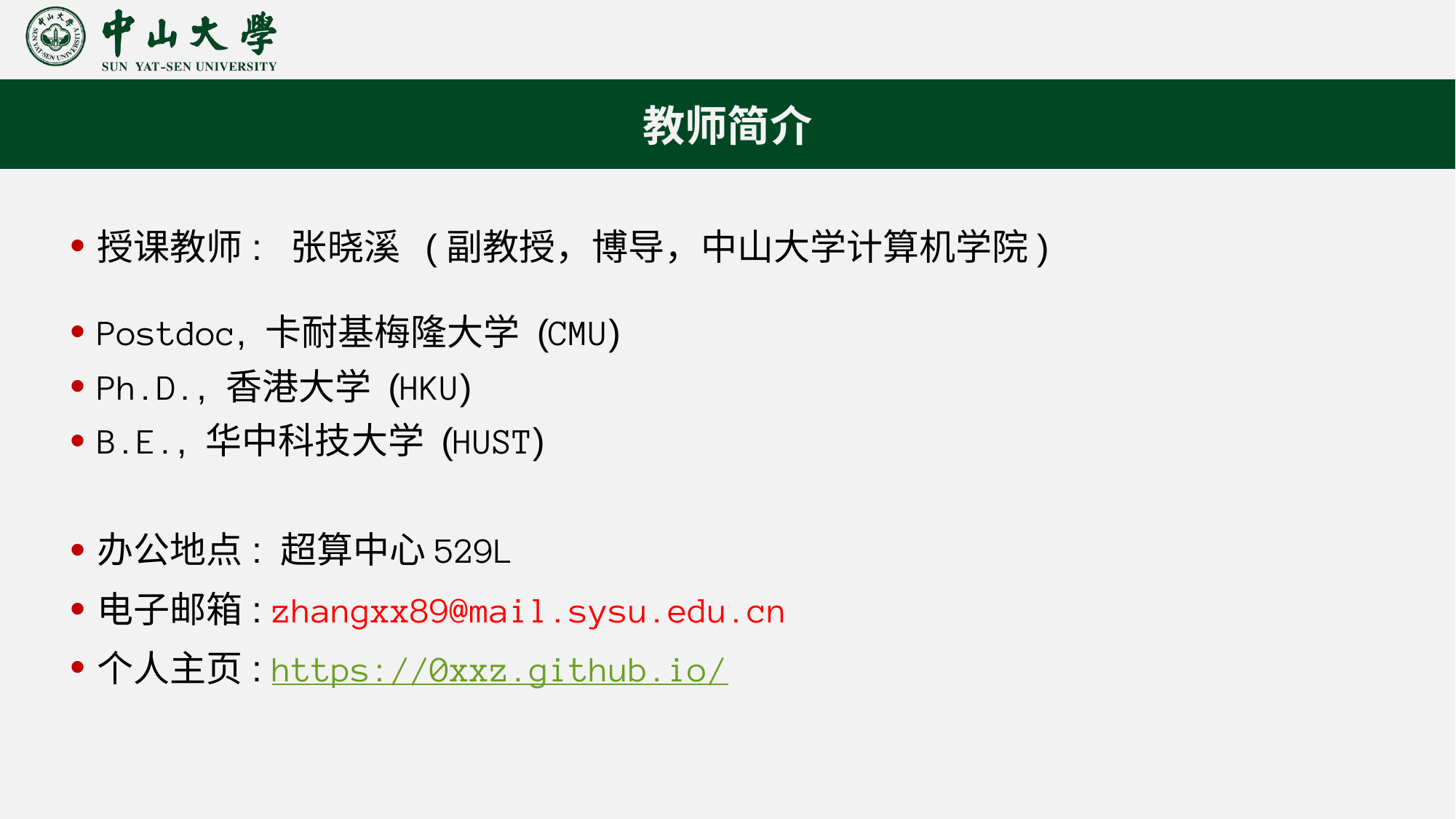

教师简介
授课教师:  张晓溪  (副教授，博导，中山大学计算机学院)

Postdoc, 卡耐基梅隆大学 (CMU)
Ph.D., 香港大学 (HKU)
B.E., 华中科技大学 (HUST)

办公地点: 超算中心529L
电子邮箱: zhangxx89@mail.sysu.edu.cn
个人主页: https://0xxz.github.io/